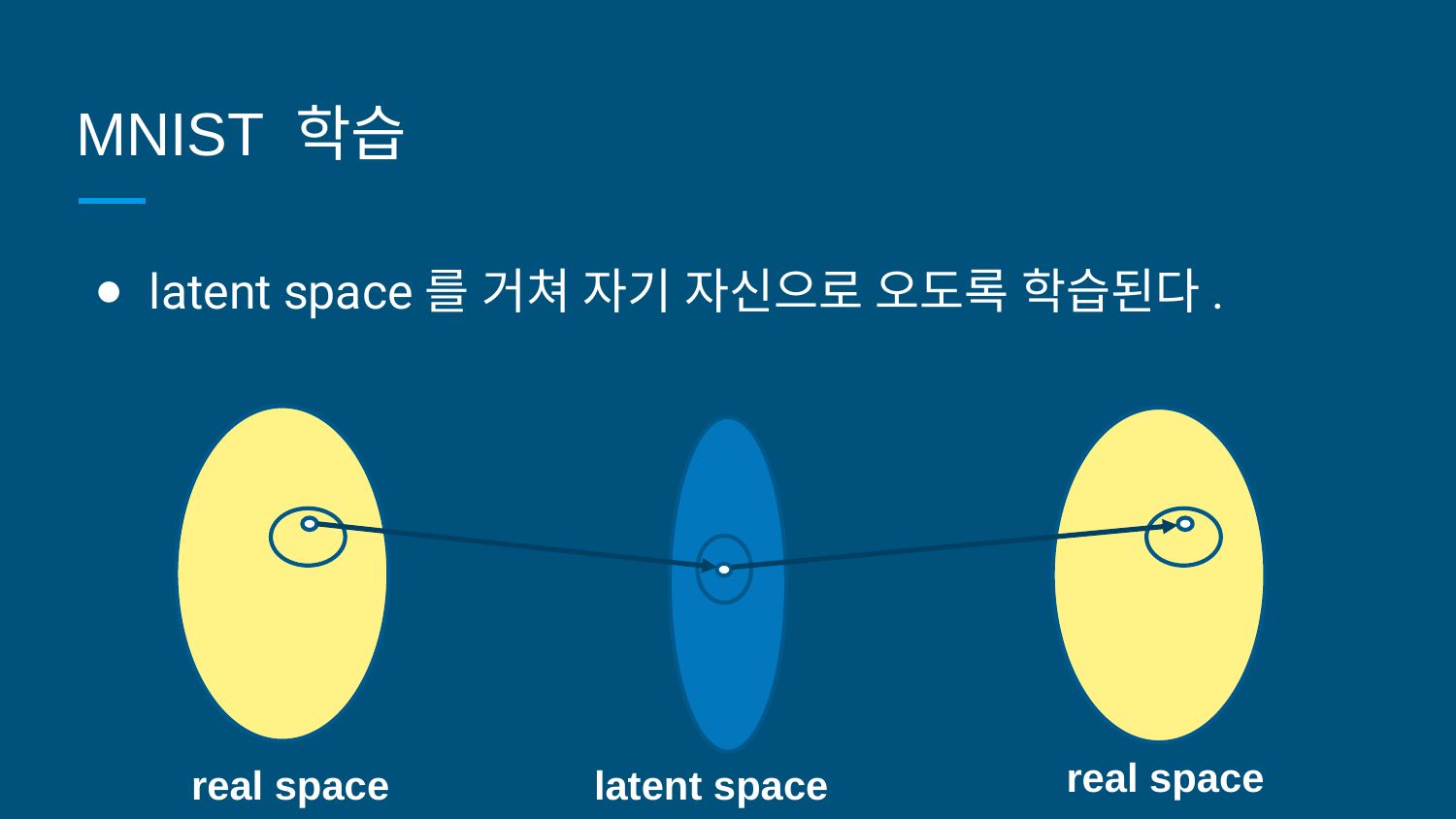

# MNIST 학습
latent space를 거쳐 자기 자신으로 오도록 학습된다.

real space
real space
latent space